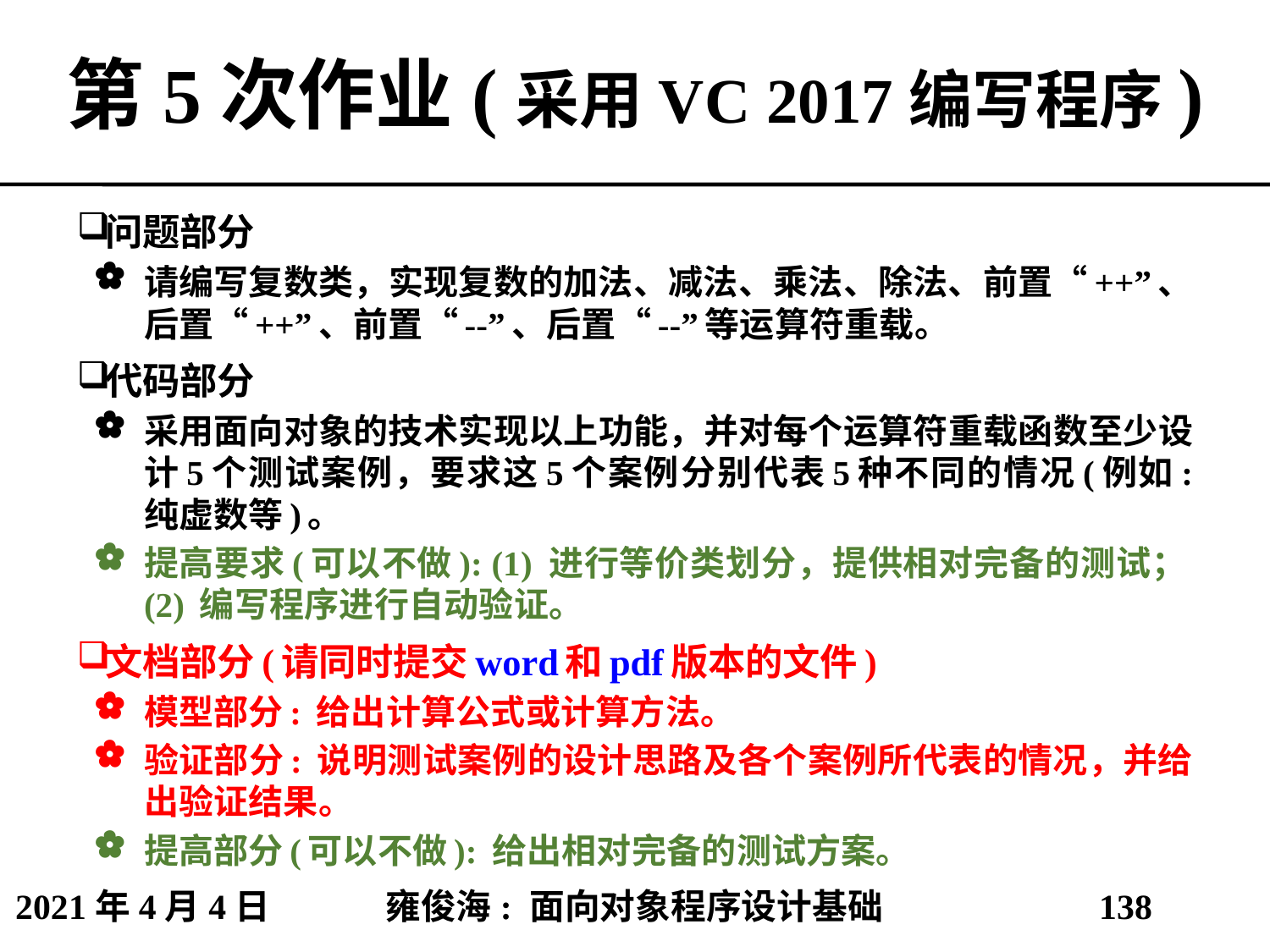

# 第5次作业(采用VC 2017编写程序)

问题部分
请编写复数类，实现复数的加法、减法、乘法、除法、前置“++”、后置“++”、前置“--”、后置“--”等运算符重载。
代码部分
采用面向对象的技术实现以上功能，并对每个运算符重载函数至少设计5个测试案例，要求这5个案例分别代表5种不同的情况(例如: 纯虚数等)。
提高要求(可以不做): (1) 进行等价类划分，提供相对完备的测试；(2) 编写程序进行自动验证。
文档部分(请同时提交word和pdf版本的文件)
模型部分: 给出计算公式或计算方法。
验证部分: 说明测试案例的设计思路及各个案例所代表的情况，并给出验证结果。
提高部分(可以不做): 给出相对完备的测试方案。
2021年4月4日
雍俊海: 面向对象程序设计基础
138